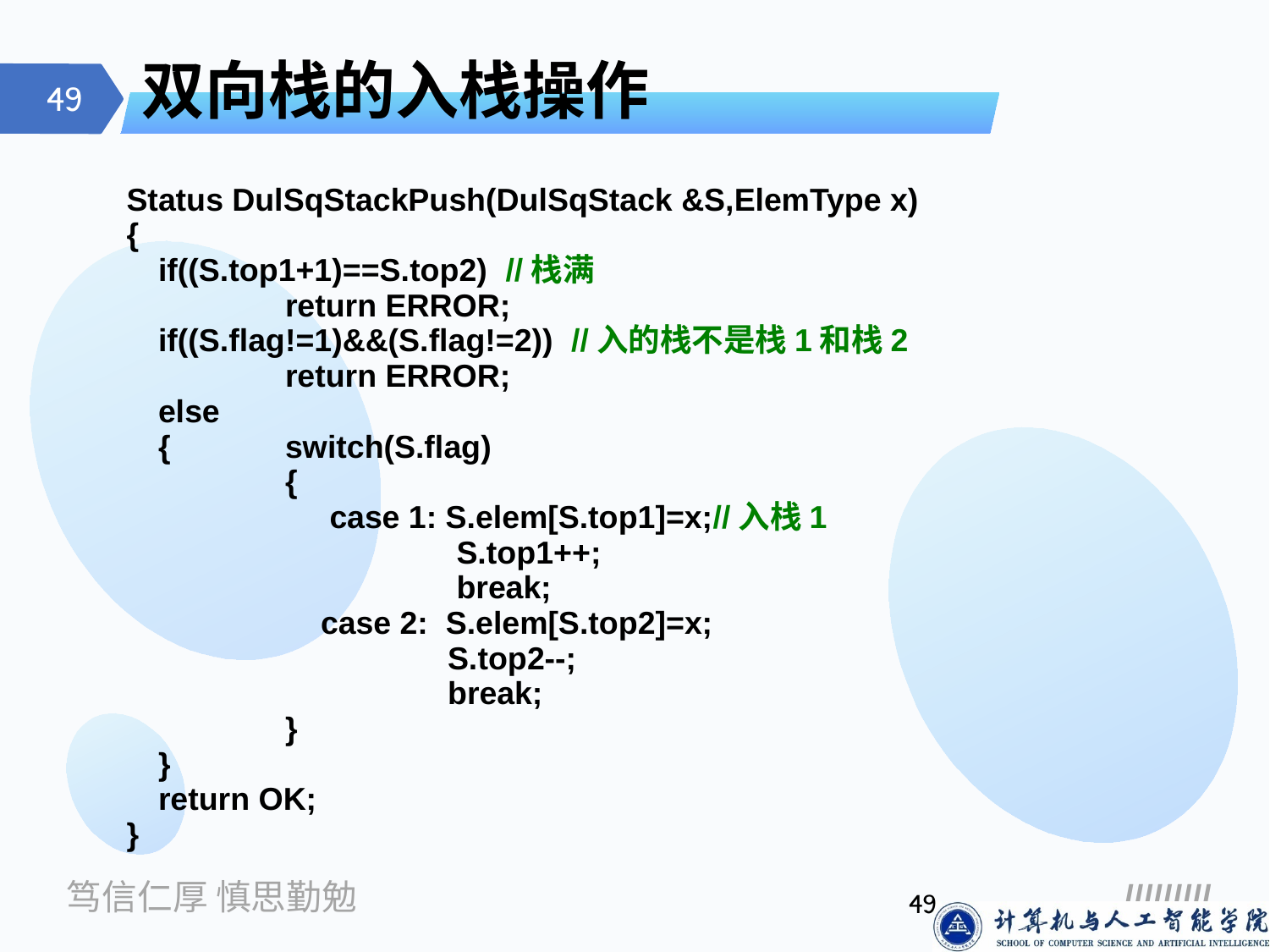

# 双向栈的入栈操作
Status DulSqStackPush(DulSqStack &S,ElemType x)
{
	if((S.top1+1)==S.top2)  //栈满
		return ERROR;
	if((S.flag!=1)&&(S.flag!=2))  //入的栈不是栈1和栈2
		return ERROR;
	else
	{	switch(S.flag)
		{
		     case 1: S.elem[S.top1]=x;//入栈1
			     S.top1++;
			     break;
		    case 2:  S.elem[S.top2]=x;
			    S.top2--;
			    break;
		}
	}
	return OK;
}
49